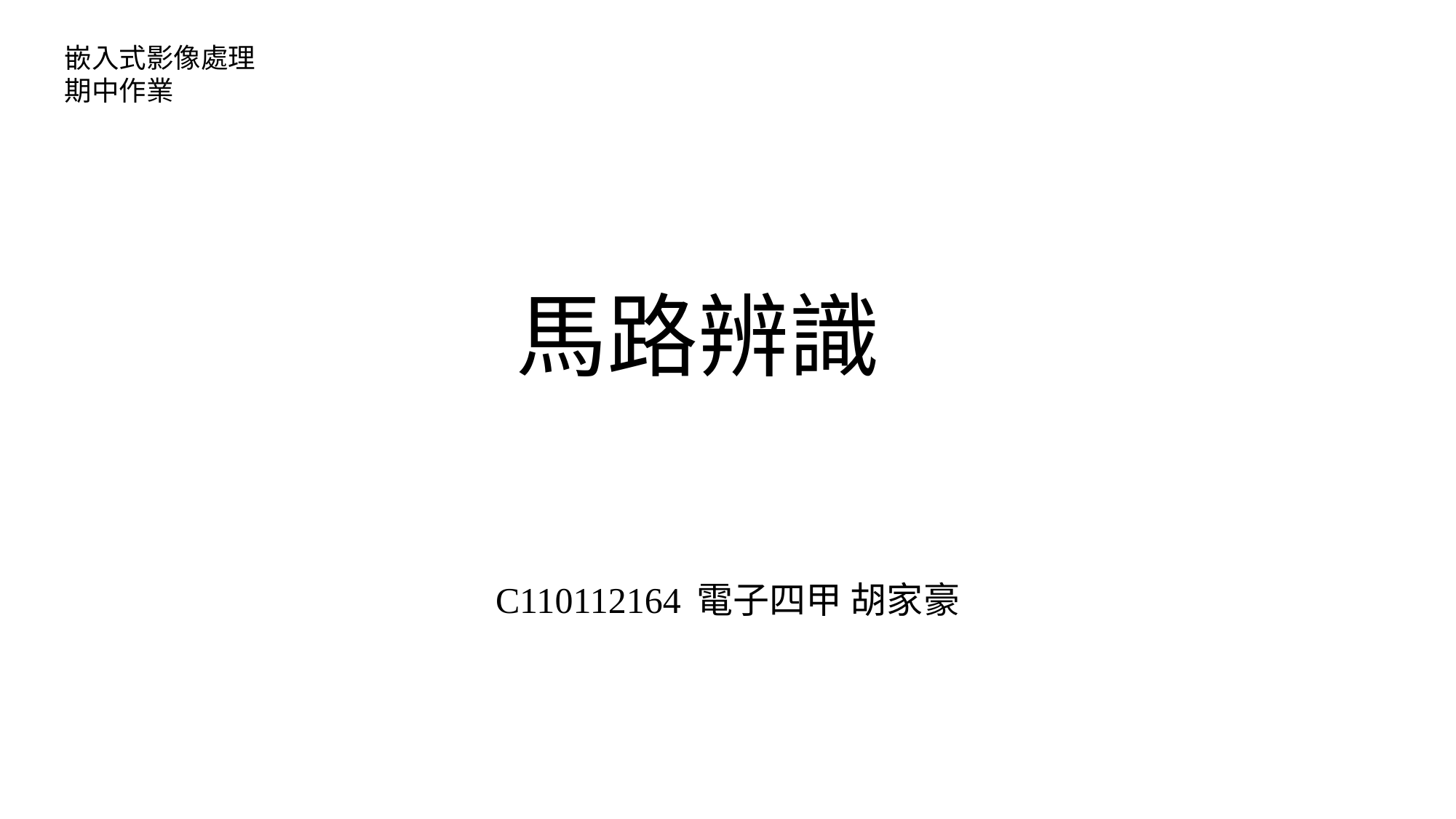

嵌入式影像處理
期中作業
# 馬路辨識
C110112164 電子四甲 胡家豪